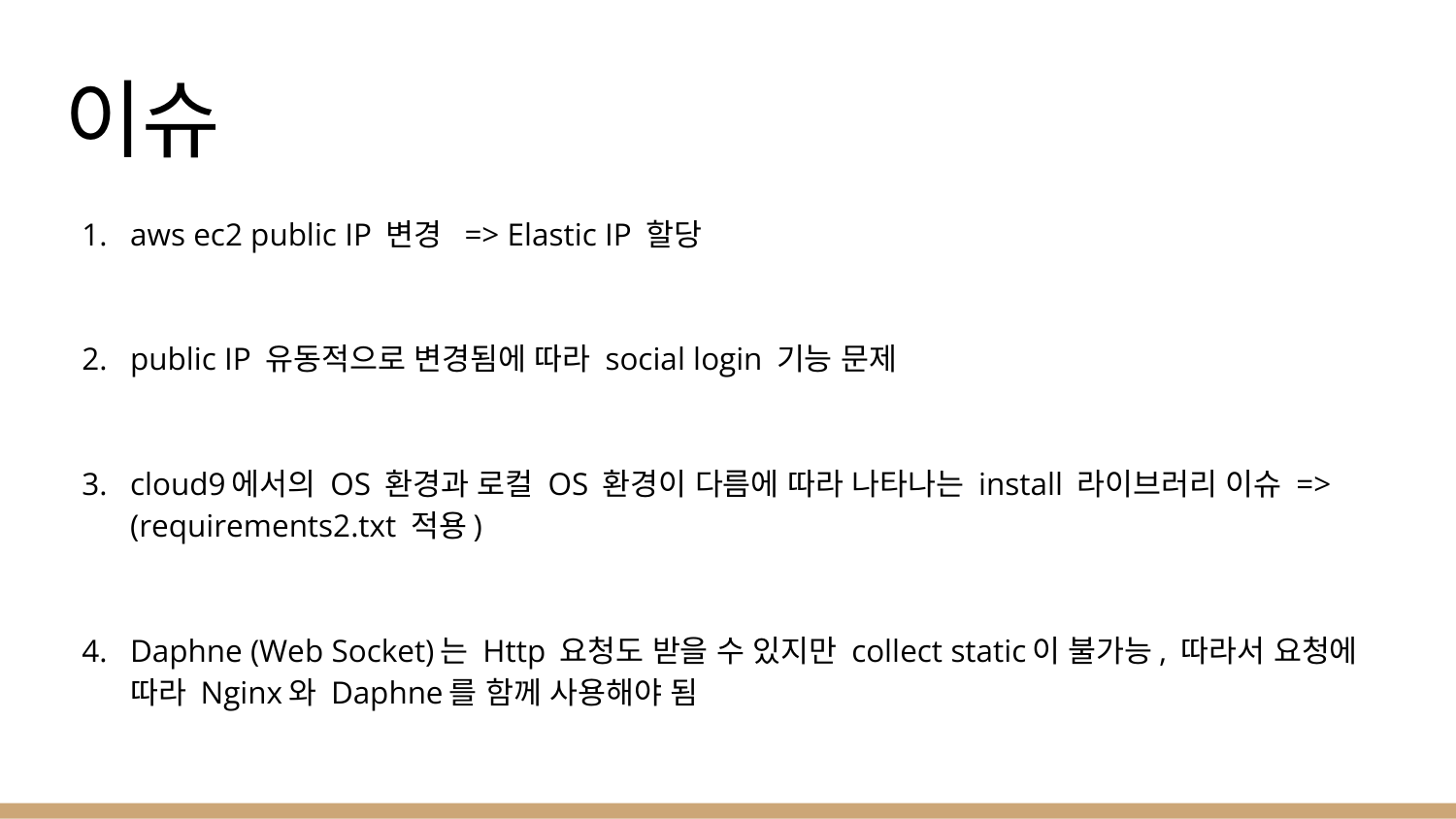

# 이슈
aws ec2 public IP 변경  => Elastic IP 할당

public IP 유동적으로 변경됨에 따라 social login 기능 문제

cloud9에서의 OS 환경과 로컬 OS 환경이 다름에 따라 나타나는 install 라이브러리 이슈 => (requirements2.txt 적용)

Daphne (Web Socket)는 Http 요청도 받을 수 있지만 collect static이 불가능, 따라서 요청에 따라 Nginx와 Daphne를 함께 사용해야 됨